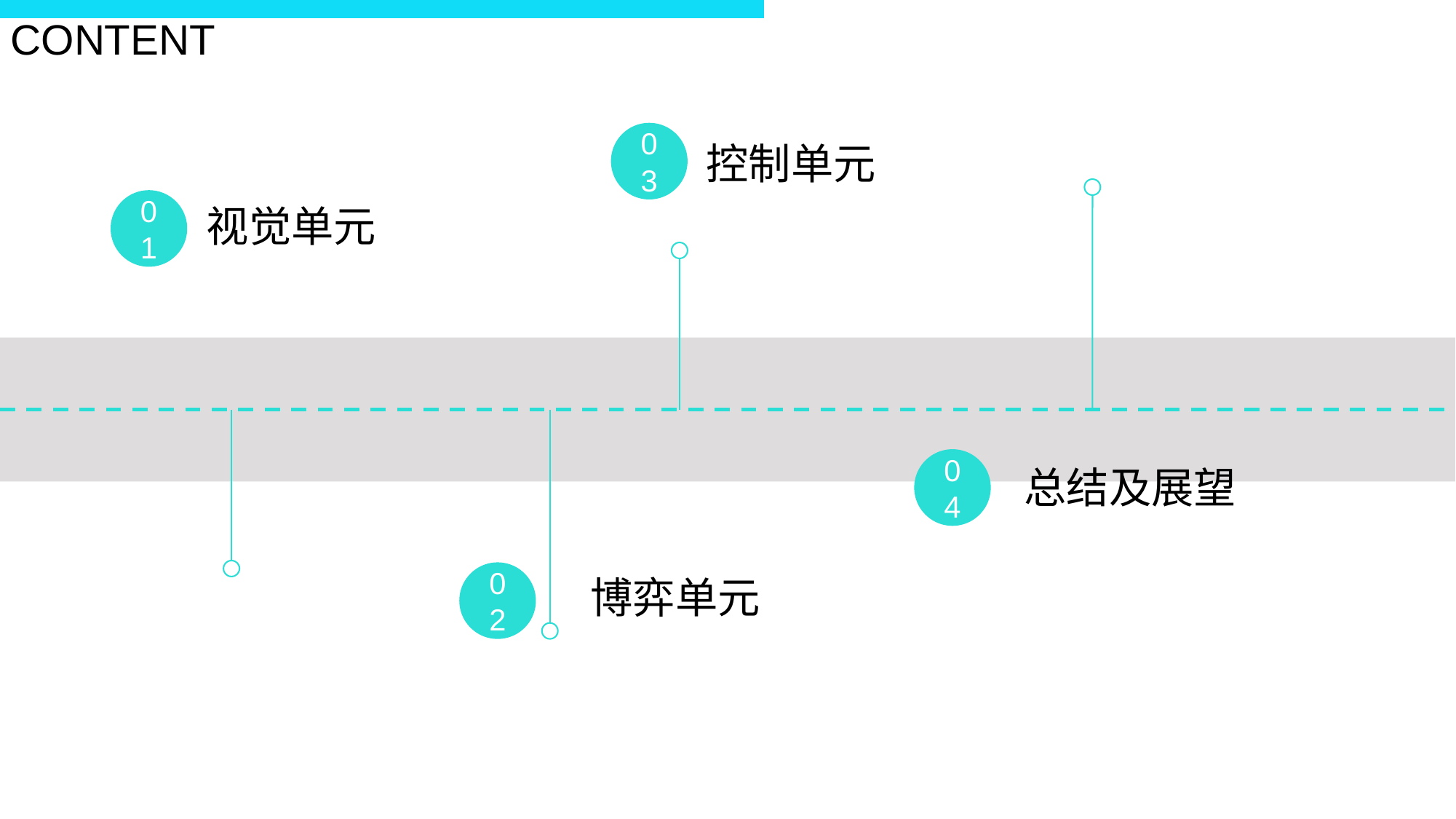

CONTENT
03
控制单元

01
视觉单元

04
总结及展望
02
博弈单元